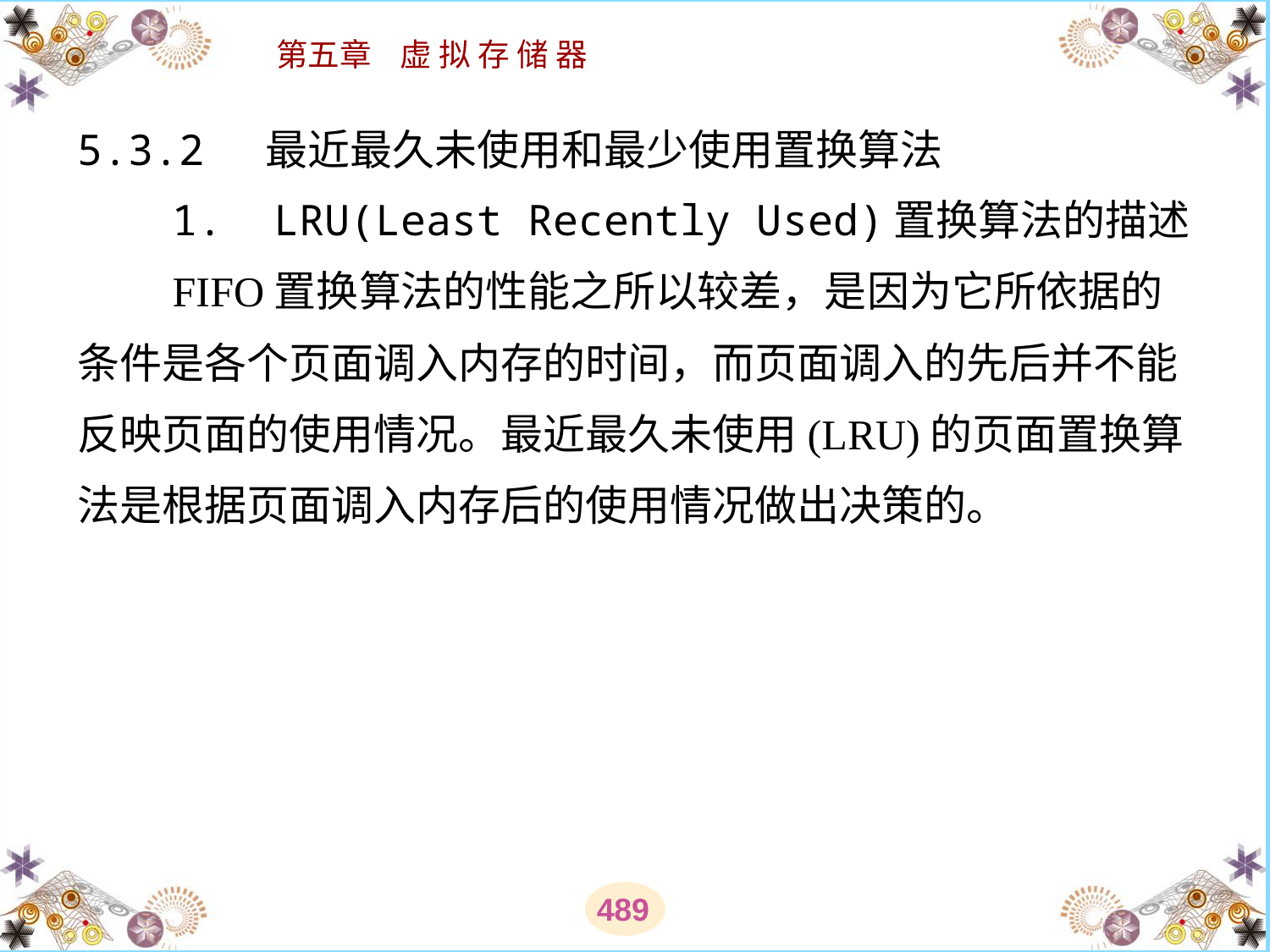

# 5.3.2  最近最久未使用和最少使用置换算法 　　1.  LRU(Least Recently Used)置换算法的描述 　　FIFO置换算法的性能之所以较差，是因为它所依据的条件是各个页面调入内存的时间，而页面调入的先后并不能反映页面的使用情况。最近最久未使用(LRU)的页面置换算法是根据页面调入内存后的使用情况做出决策的。